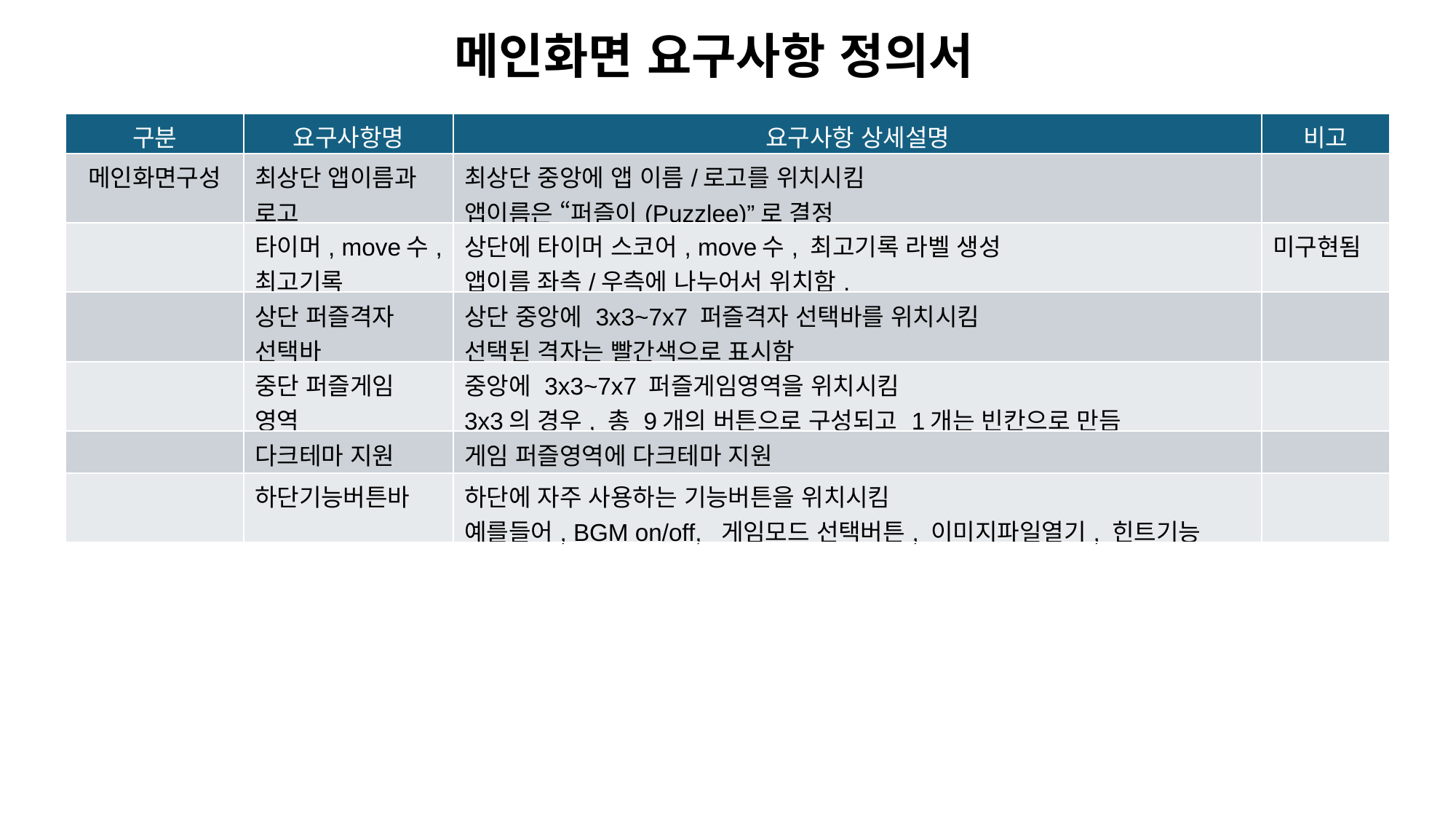

메인화면 요구사항 정의서
| 구분 | 요구사항명 | 요구사항 상세설명 | 비고 |
| --- | --- | --- | --- |
| 메인화면구성 | 최상단 앱이름과 로고 | 최상단 중앙에 앱 이름/로고를 위치시킴 앱이름은 “퍼즐이(Puzzlee)”로 결정 |  |
|  | 타이머, move수, 최고기록 | 상단에 타이머 스코어, move수, 최고기록 라벨 생성 앱이름 좌측/우측에 나누어서 위치함. | 미구현됨 |
|  | 상단 퍼즐격자 선택바 | 상단 중앙에 3x3~7x7 퍼즐격자 선택바를 위치시킴 선택된 격자는 빨간색으로 표시함 |  |
|  | 중단 퍼즐게임 영역 | 중앙에 3x3~7x7 퍼즐게임영역을 위치시킴 3x3의 경우, 총 9개의 버튼으로 구성되고 1개는 빈칸으로 만듬 |  |
|  | 다크테마 지원 | 게임 퍼즐영역에 다크테마 지원 |  |
|  | 하단기능버튼바 | 하단에 자주 사용하는 기능버튼을 위치시킴 예를들어, BGM on/off, 게임모드 선택버튼, 이미지파일열기, 힌트기능 |  |